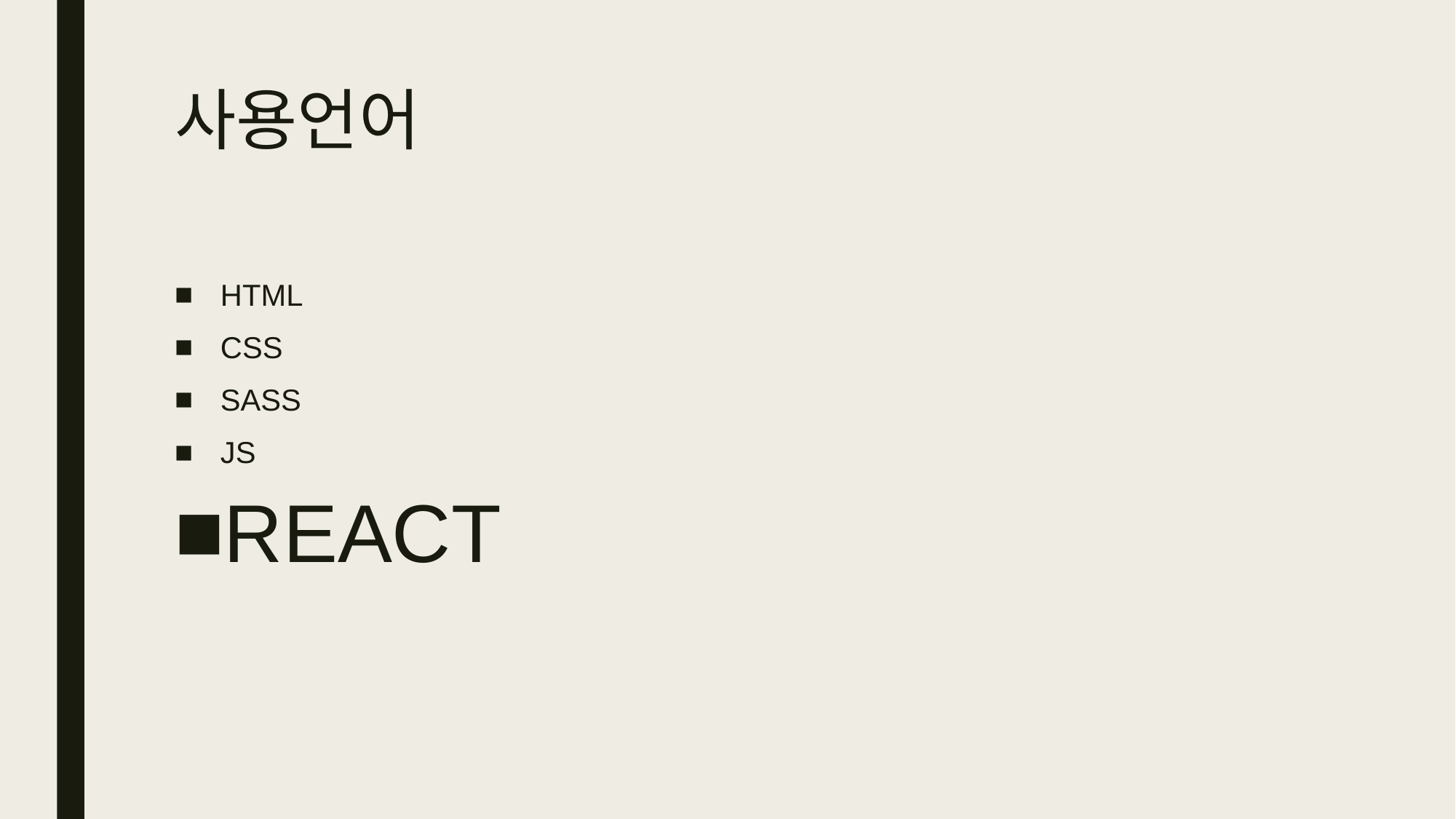

# 사용언어
HTML
CSS
SASS
JS
REACT